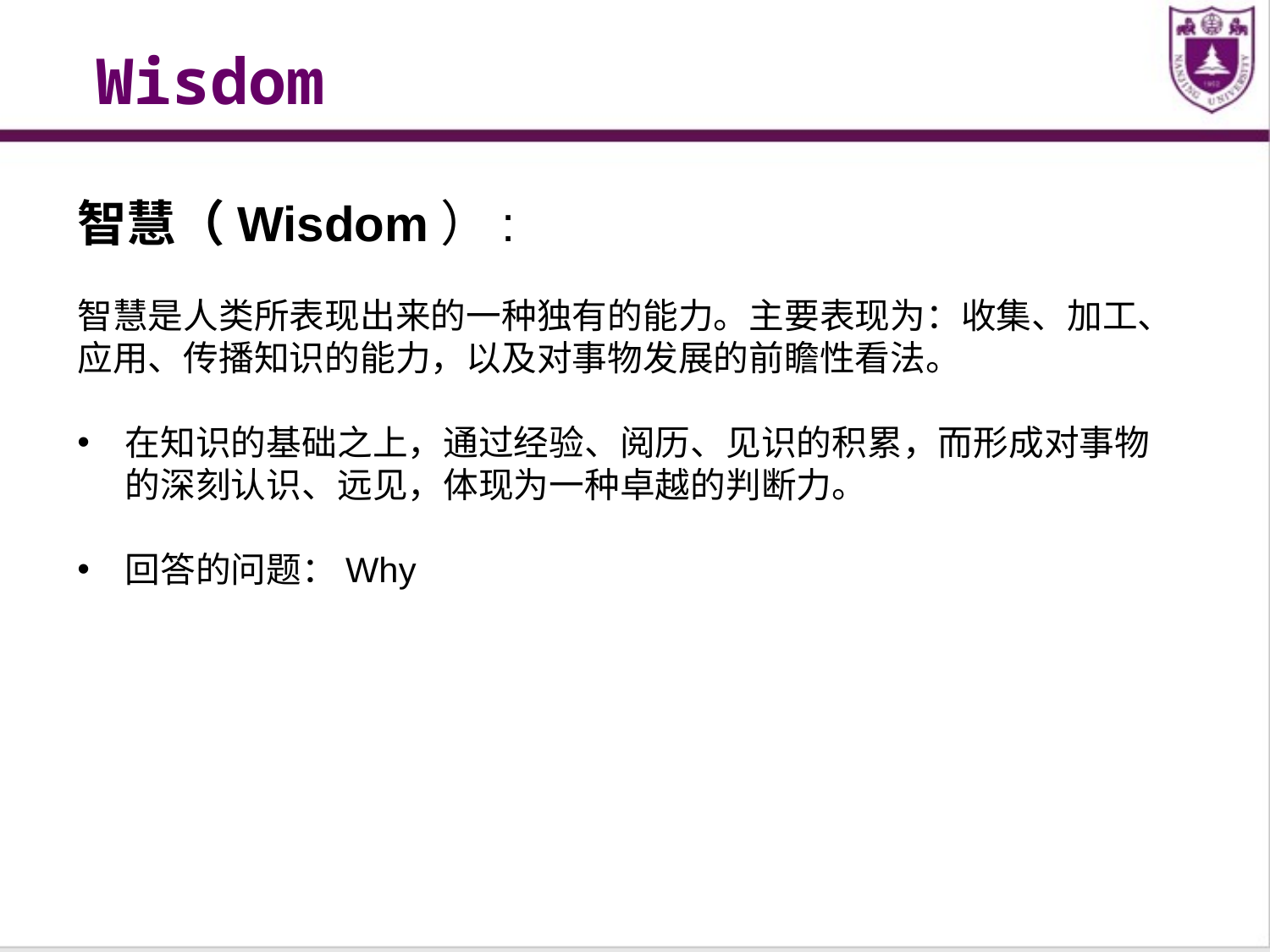

Wisdom
智慧（Wisdom）:

智慧是人类所表现出来的一种独有的能力。主要表现为：收集、加工、应用、传播知识的能力，以及对事物发展的前瞻性看法。

在知识的基础之上，通过经验、阅历、见识的积累，而形成对事物的深刻认识、远见，体现为一种卓越的判断力。

回答的问题：Why